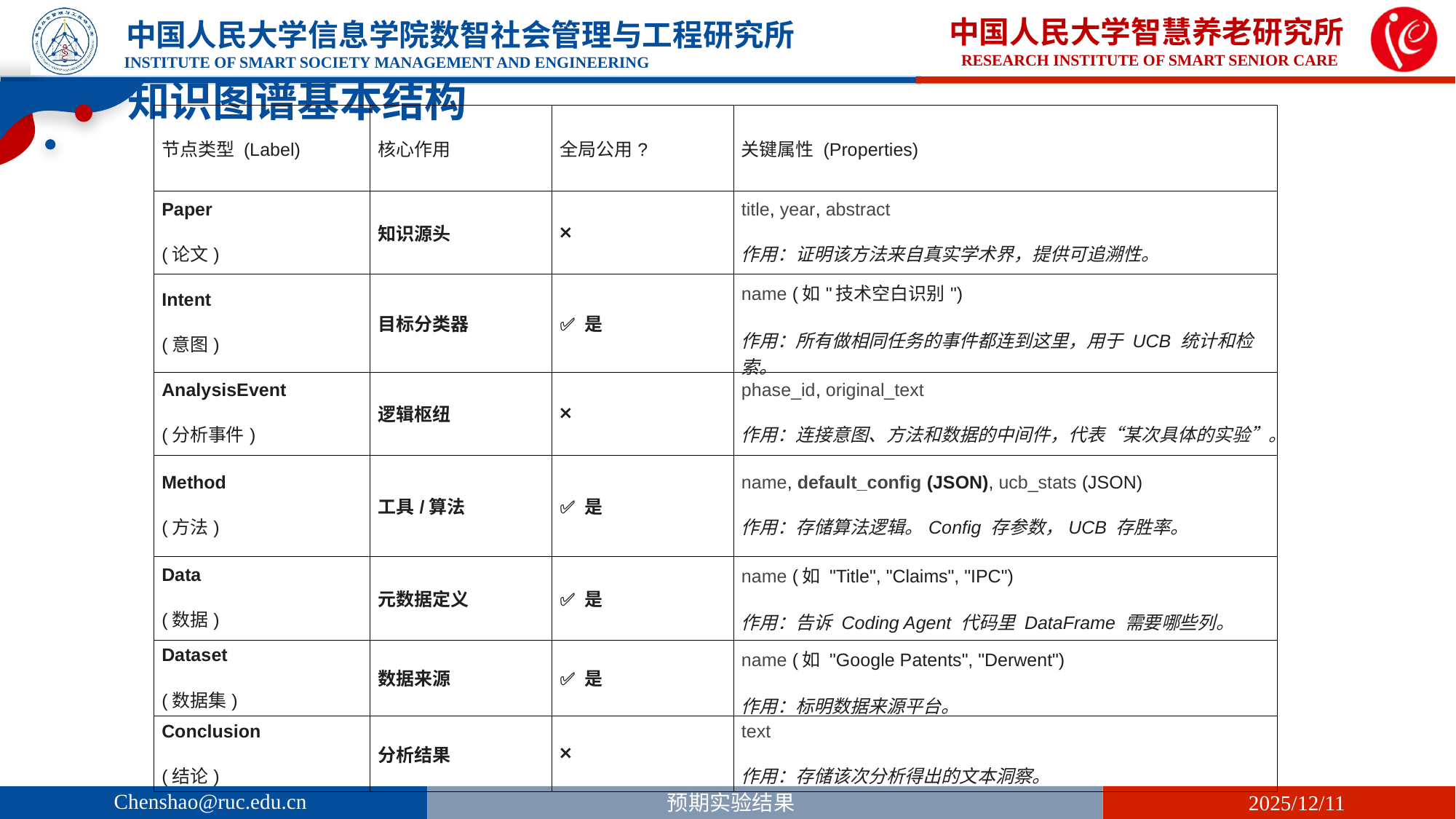

知识图谱基本结构
| 节点类型 (Label) | 核心作用 | 全局公用? | 关键属性 (Properties) |
| --- | --- | --- | --- |
| Paper (论文) | 知识源头 | ❌ | title, year, abstract 作用：证明该方法来自真实学术界，提供可追溯性。 |
| Intent (意图) | 目标分类器 | ✅ 是 | name (如"技术空白识别") 作用：所有做相同任务的事件都连到这里，用于 UCB 统计和检索。 |
| AnalysisEvent (分析事件) | 逻辑枢纽 | ❌ | phase\_id, original\_text 作用：连接意图、方法和数据的中间件，代表“某次具体的实验”。 |
| Method (方法) | 工具/算法 | ✅ 是 | name, default\_config (JSON), ucb\_stats (JSON) 作用：存储算法逻辑。Config 存参数，UCB 存胜率。 |
| Data (数据) | 元数据定义 | ✅ 是 | name (如 "Title", "Claims", "IPC") 作用：告诉 Coding Agent 代码里 DataFrame 需要哪些列。 |
| Dataset (数据集) | 数据来源 | ✅ 是 | name (如 "Google Patents", "Derwent") 作用：标明数据来源平台。 |
| Conclusion (结论) | 分析结果 | ❌ | text 作用：存储该次分析得出的文本洞察。 |
Chenshao@ruc.edu.cn
预期实验结果
2025/12/11